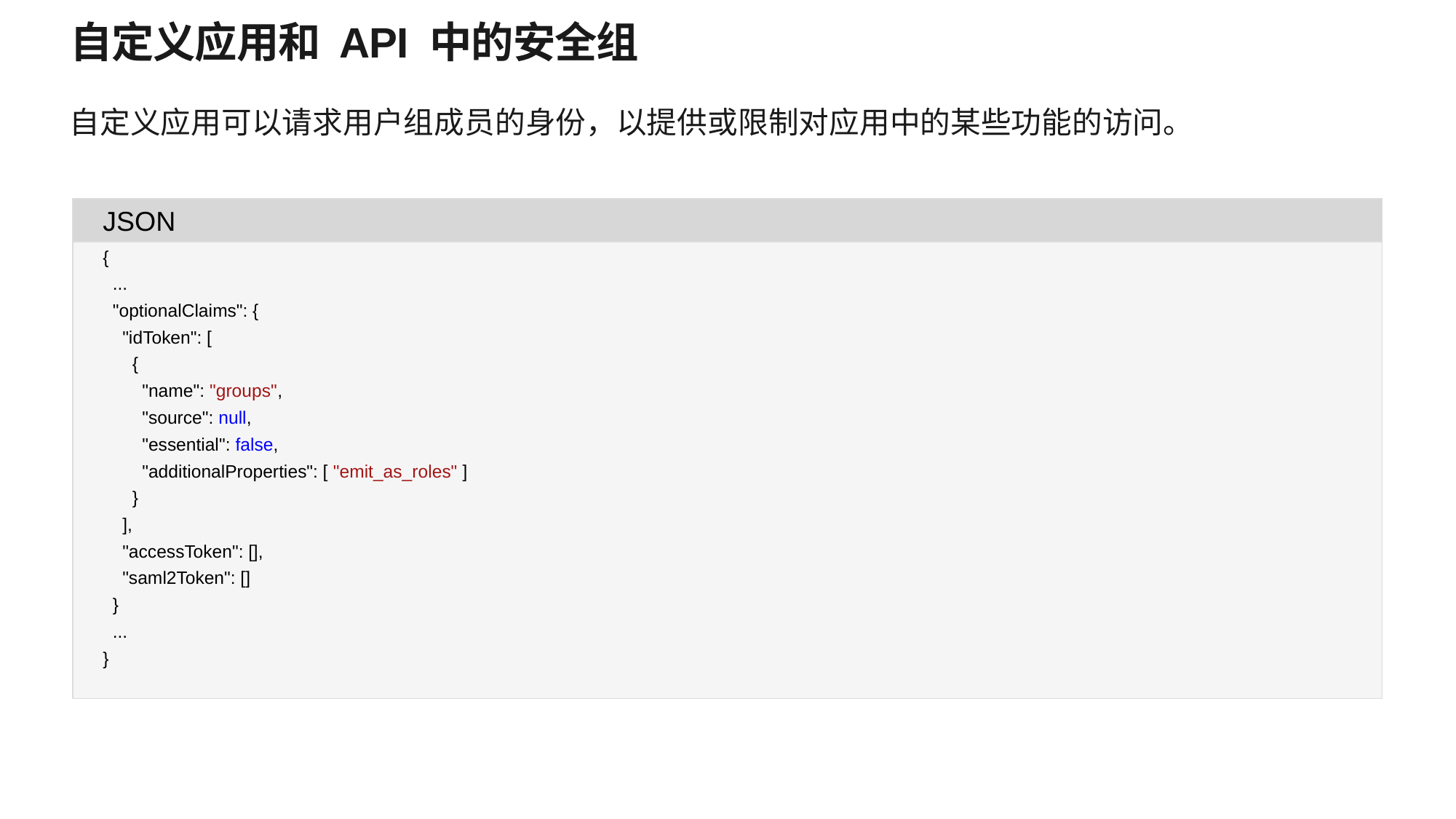

# 自定义应用和 API 中的安全组
自定义应用可以请求用户组成员的身份，以提供或限制对应用中的某些功能的访问。
JSON
{
  ...
  "optionalClaims": {
    "idToken": [
      {
        "name": "groups",
        "source": null,
        "essential": false,
        "additionalProperties": [ "emit_as_roles" ]
      }
    ],
    "accessToken": [],
    "saml2Token": []
  }
  ...
}